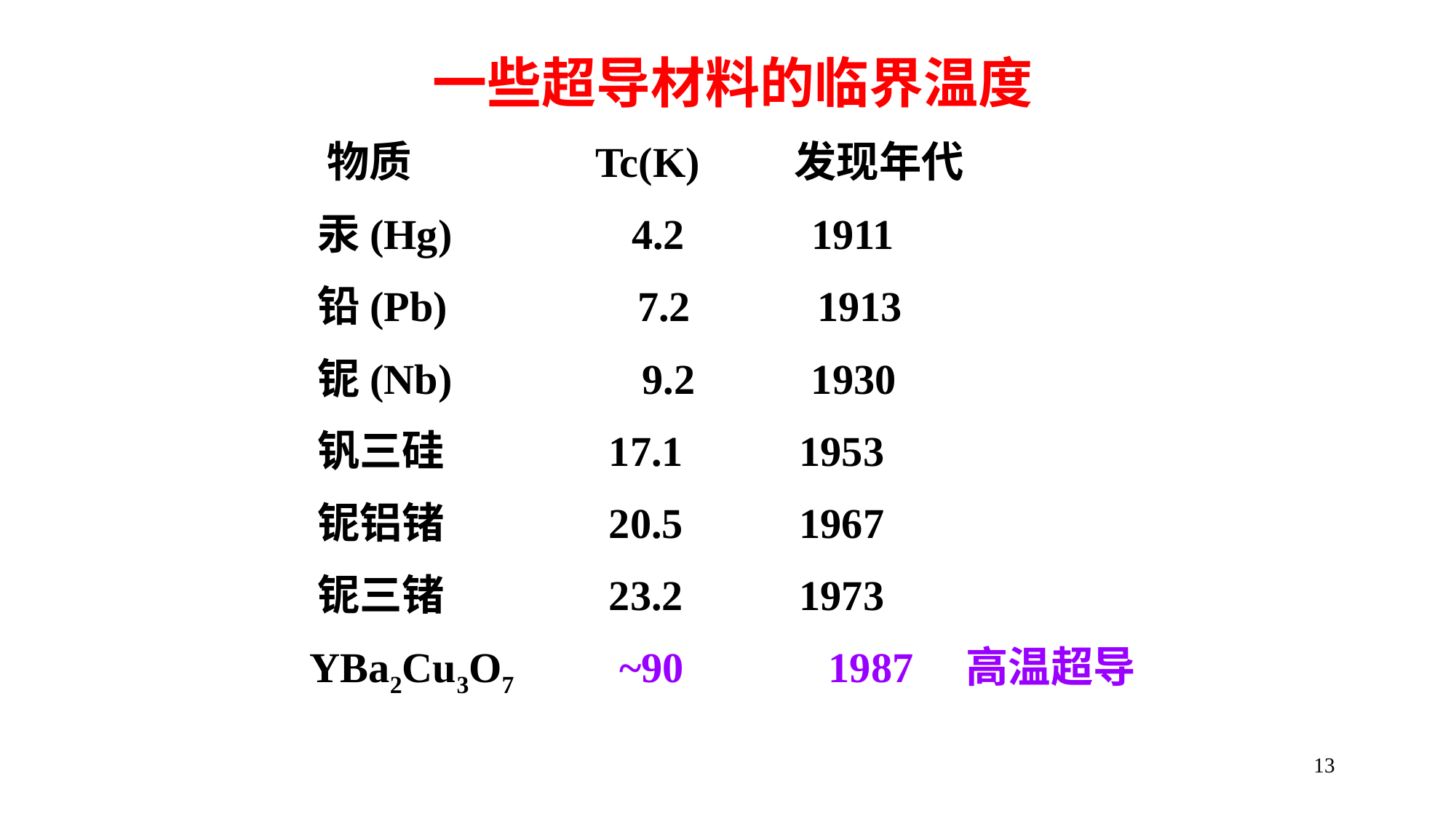

一些超导材料的临界温度
    物质                  Tc(K)        发现年代
   汞(Hg)                 4.2            1911
   铅(Pb)                  7.2            1913
   铌(Nb)                  9.2           1930
   钒三硅                17.1           1953
   铌铝锗                20.5           1967
   铌三锗                23.2           1973
   YBa2Cu3O7　　~90 　　   1987    高温超导
13